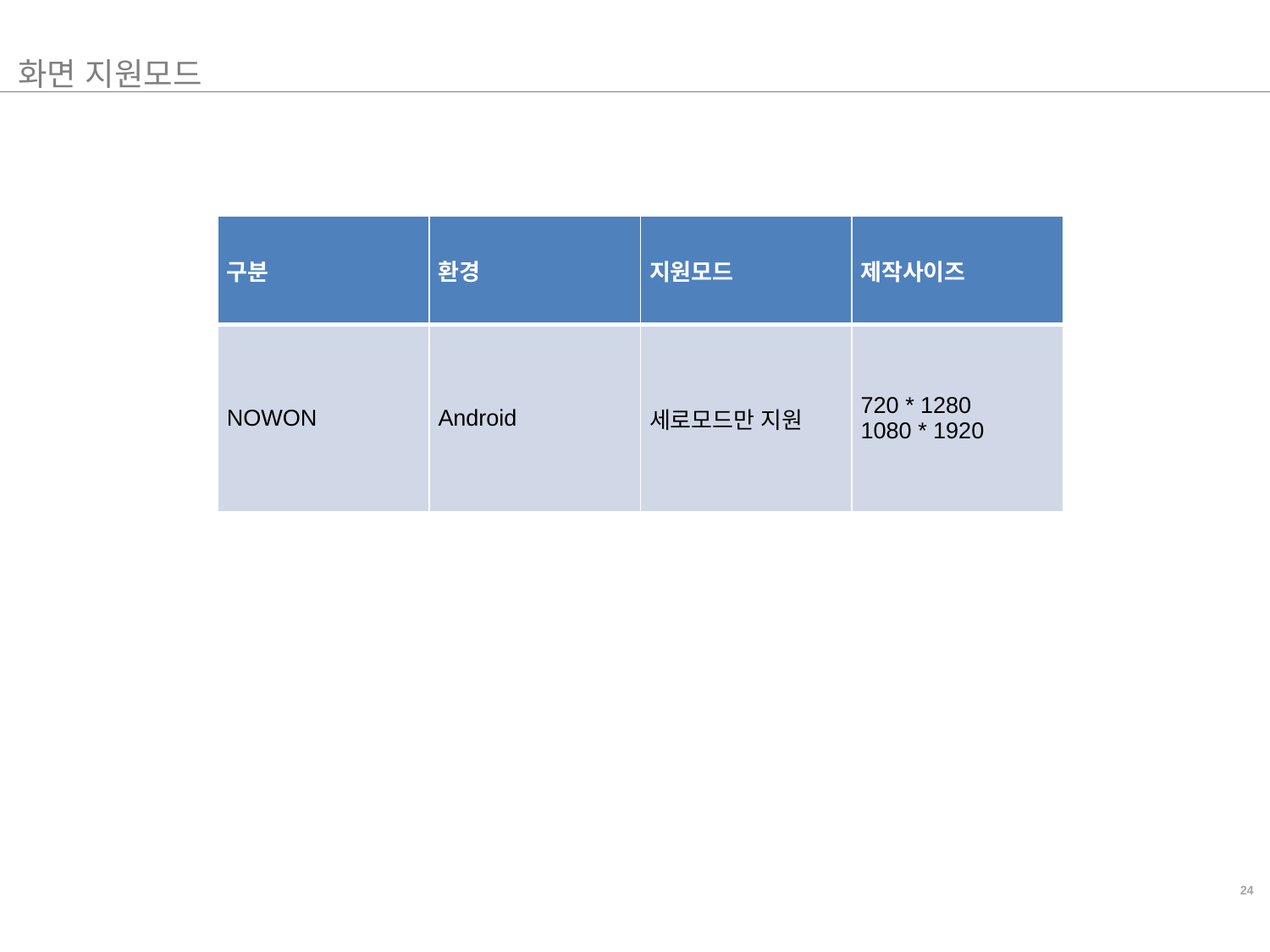

OS 플랫폼 특성
화면 지원모드
| 구분 | 환경 | 지원모드 | 제작사이즈 |
| --- | --- | --- | --- |
| NOWON | Android | 세로모드만 지원 | 720 \* 1280 1080 \* 1920 |
24